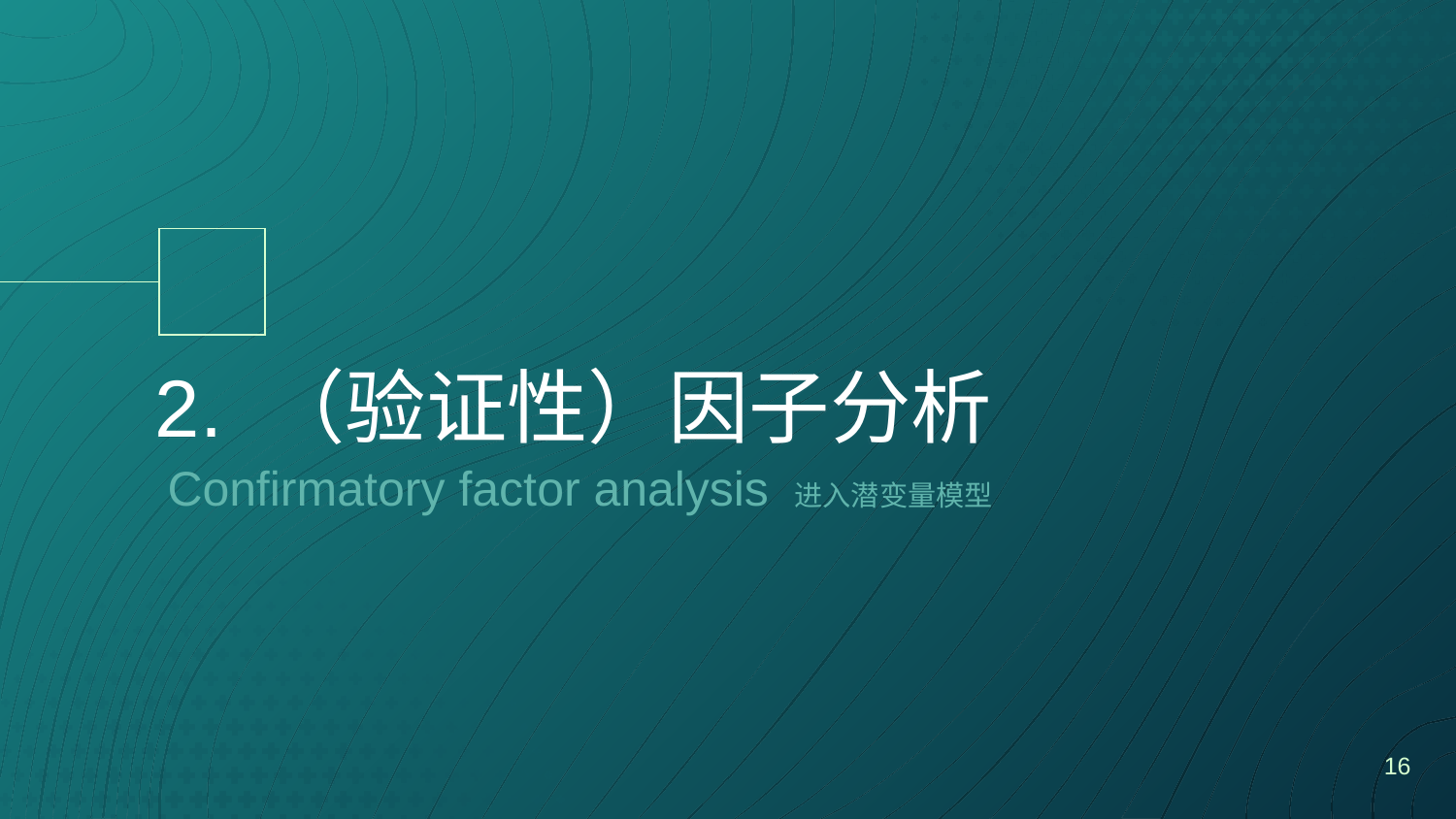

# 2. （验证性）因子分析
Confirmatory factor analysis 进入潜变量模型
16